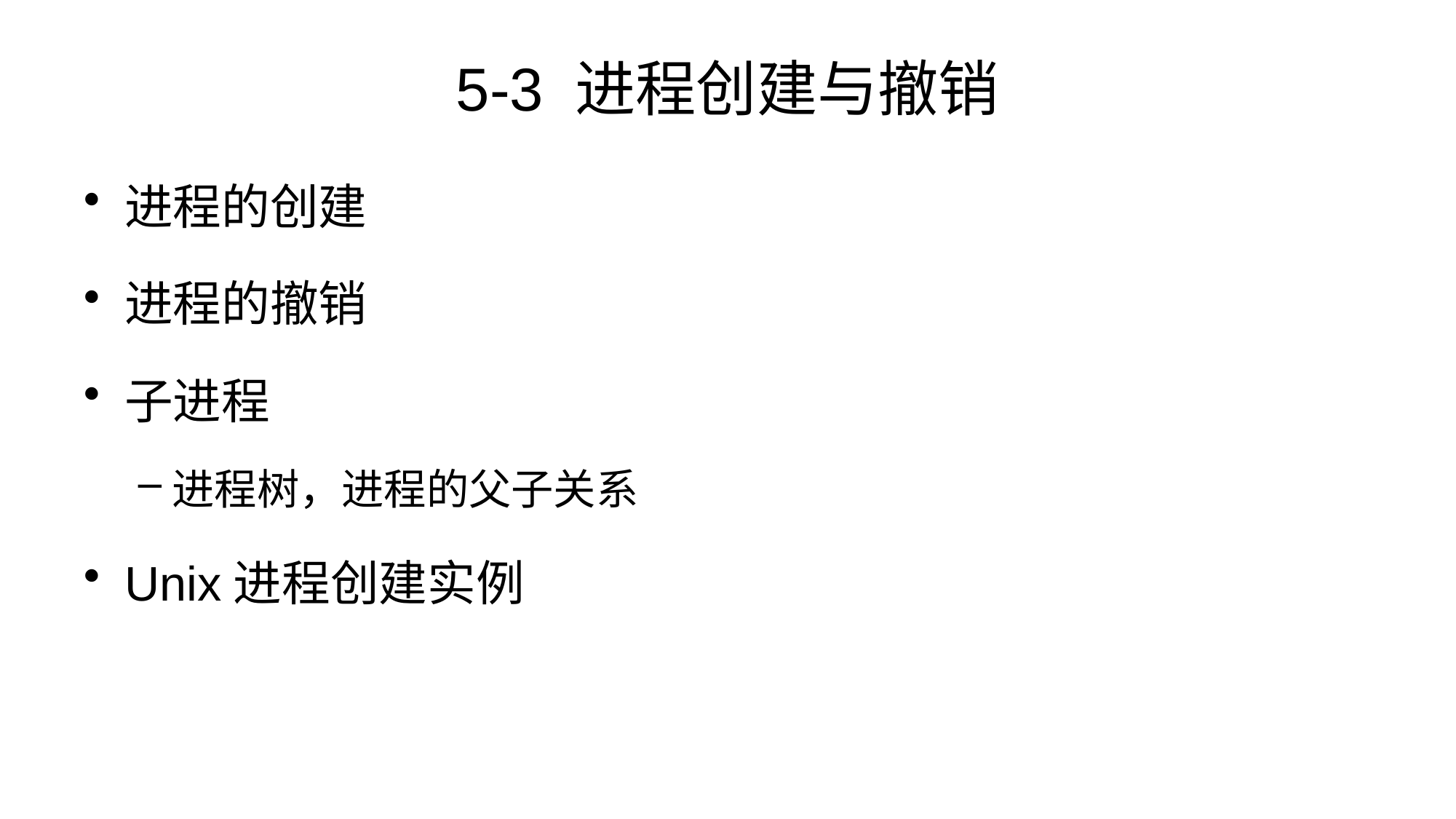

# 5-3 进程创建与撤销
进程的创建
进程的撤销
子进程
进程树，进程的父子关系
Unix进程创建实例